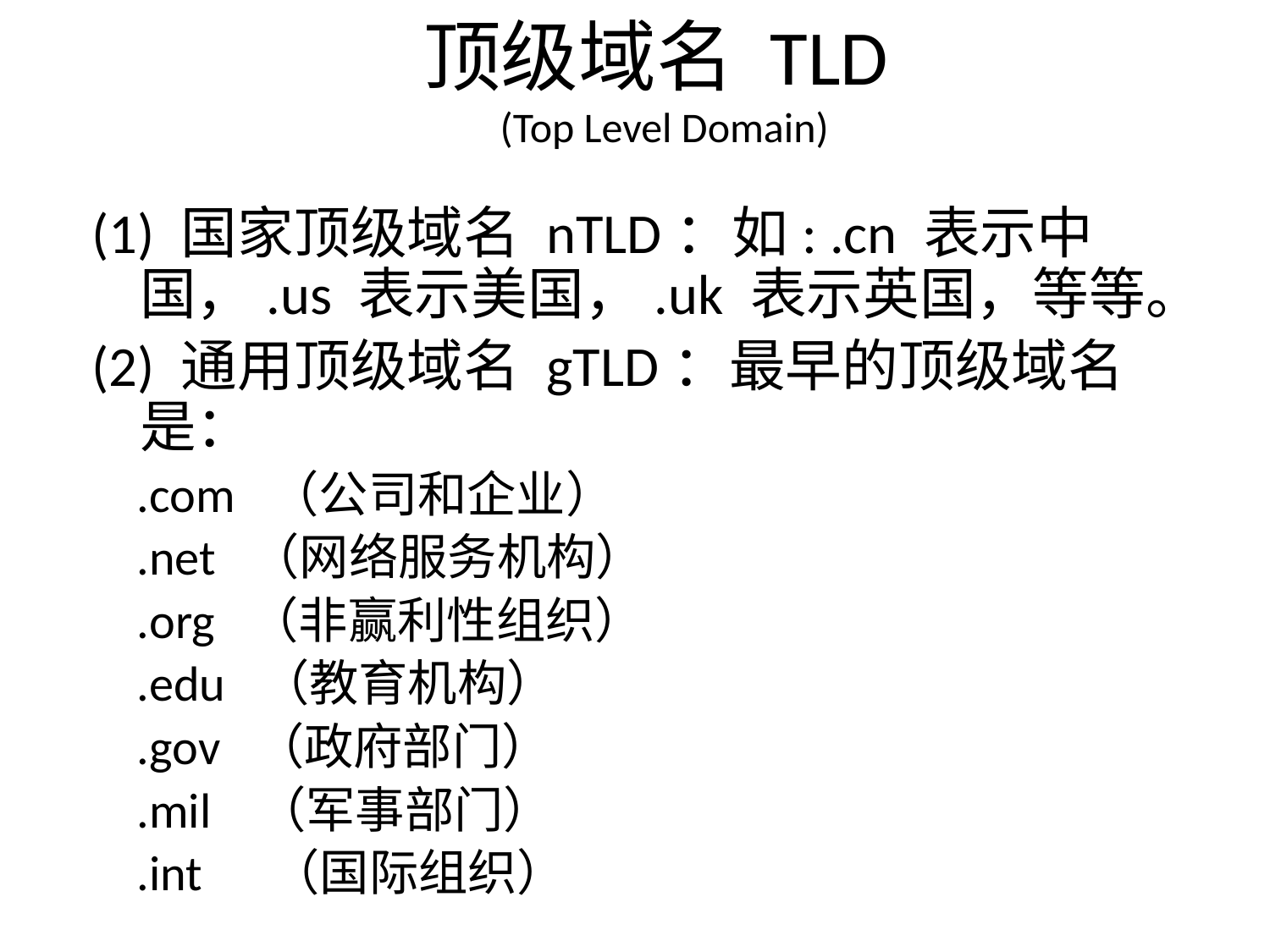

# 顶级域名 TLD (Top Level Domain)
(1) 国家顶级域名 nTLD：如: .cn 表示中国，.us 表示美国，.uk 表示英国，等等。
(2) 通用顶级域名 gTLD：最早的顶级域名是：
    .com  （公司和企业）
    .net  （网络服务机构）
    .org  （非赢利性组织）
    .edu  （教育机构）
    .gov  （政府部门）
    .mil   （军事部门）
    .int     （国际组织）